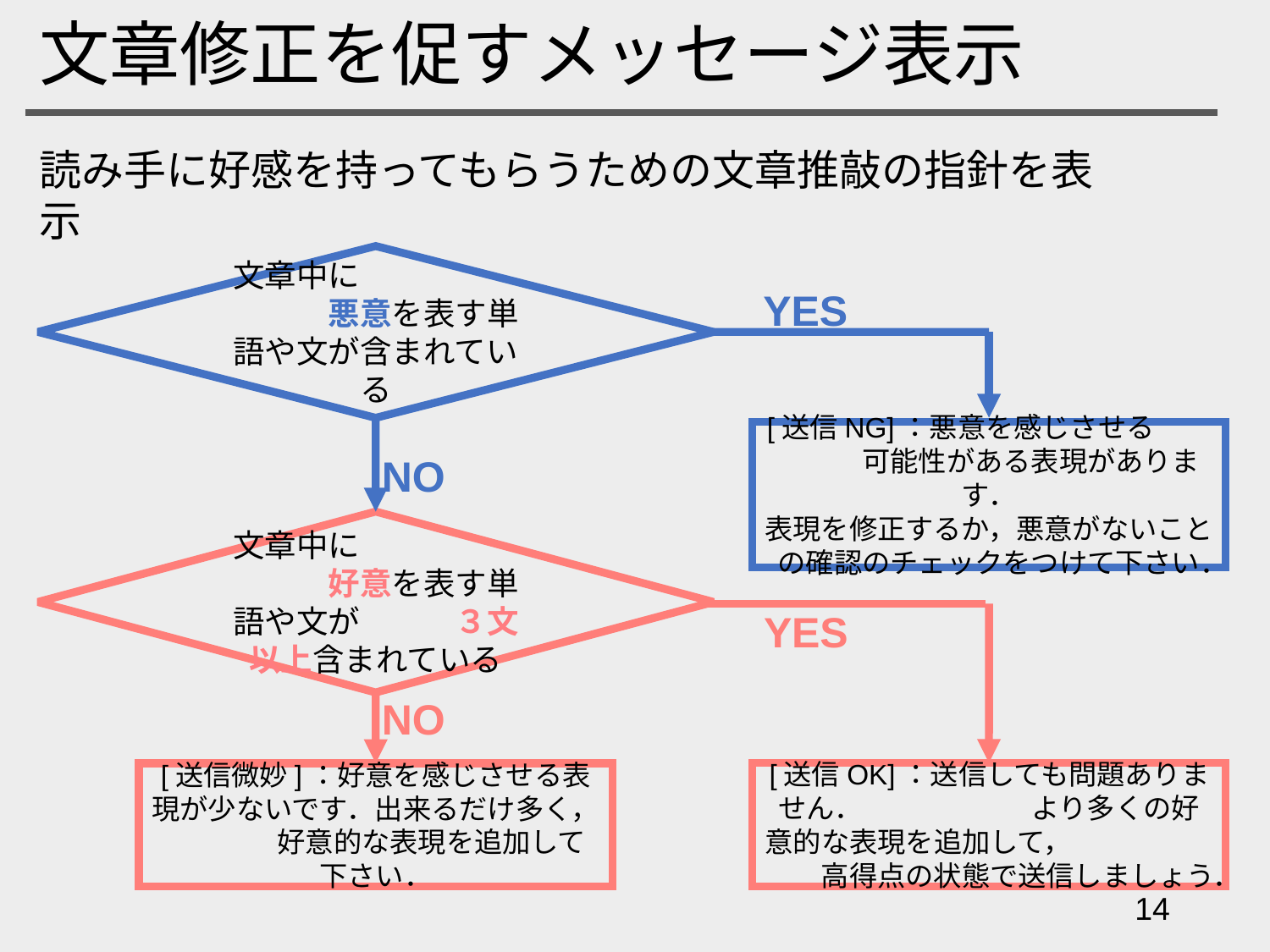

# 文章修正を促すメッセージ表示
読み手に好感を持ってもらうための文章推敲の指針を表示
文章中に　　　　　　　　悪意を表す単語や文が含まれている
YES
[送信NG]：悪意を感じさせる　　　　　可能性がある表現があります．
表現を修正するか，悪意がないことの確認のチェックをつけて下さい．
NO
文章中に　　　　　　　　好意を表す単語や文が　　　３文以上含まれている
[送信OK]：送信しても問題ありません．　　　　　　より多くの好意的な表現を追加して，　　　　　　　高得点の状態で送信しましょう．
[送信微妙]：好意を感じさせる表現が少ないです．出来るだけ多く，　　　　好意的な表現を追加して下さい．
YES
NO
14